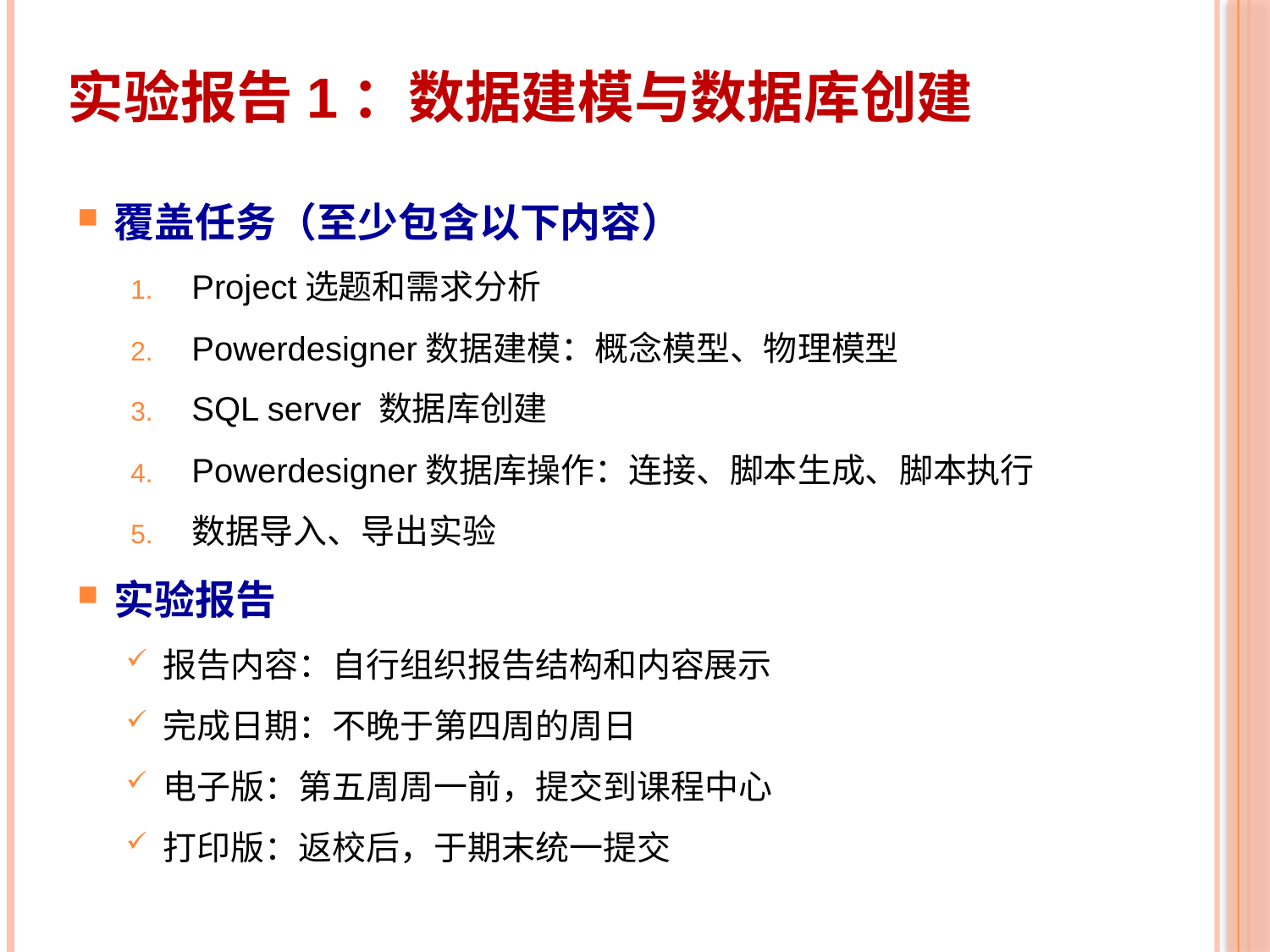

# 实验报告1：数据建模与数据库创建
覆盖任务（至少包含以下内容）
Project选题和需求分析
Powerdesigner数据建模：概念模型、物理模型
SQL server 数据库创建
Powerdesigner数据库操作：连接、脚本生成、脚本执行
数据导入、导出实验
实验报告
报告内容：自行组织报告结构和内容展示
完成日期：不晚于第四周的周日
电子版：第五周周一前，提交到课程中心
打印版：返校后，于期末统一提交